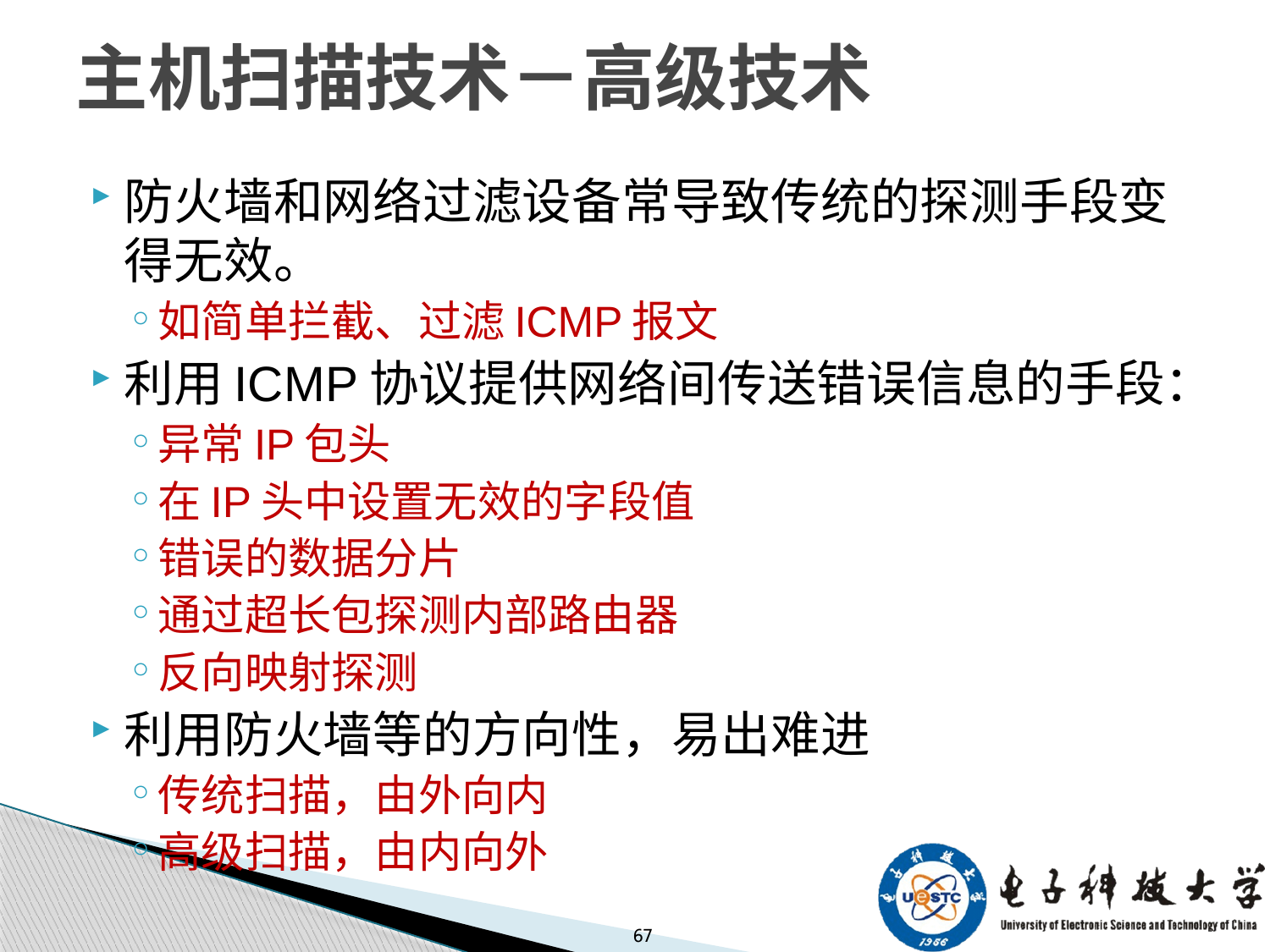

# 主机扫描技术－高级技术
防火墙和网络过滤设备常导致传统的探测手段变得无效。
如简单拦截、过滤ICMP报文
利用ICMP协议提供网络间传送错误信息的手段：
异常IP包头
在IP头中设置无效的字段值
错误的数据分片
通过超长包探测内部路由器
反向映射探测
利用防火墙等的方向性，易出难进
传统扫描，由外向内
高级扫描，由内向外
67